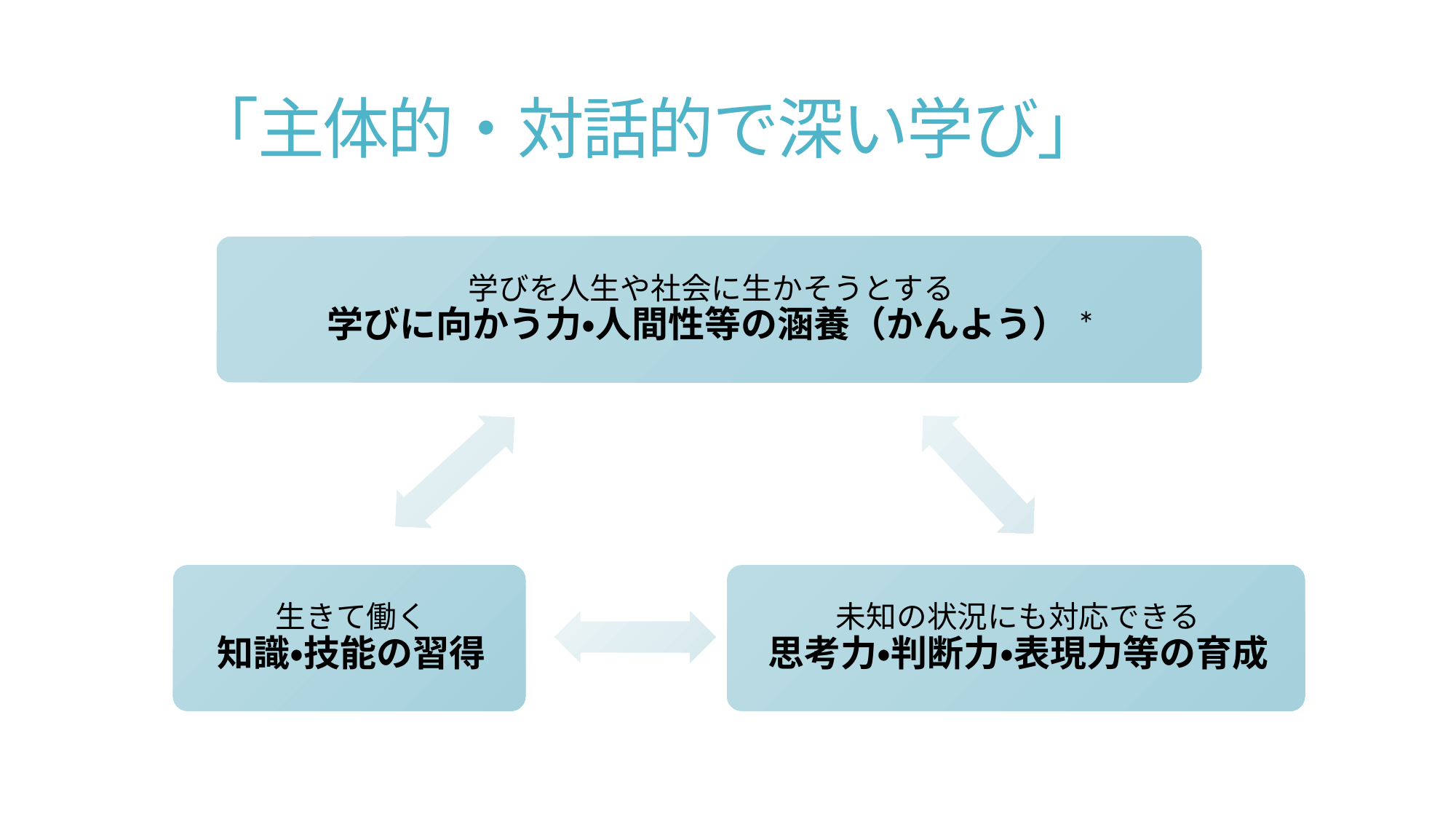

# 「主体的・対話的で深い学び」
学びを人生や社会に生かそうとする
学びに向かう力・人間性等の涵養（かんよう）*

未知の状況にも対応できる
思考力・判断力・表現力等の育成

生きて働く
知識・技能の習得